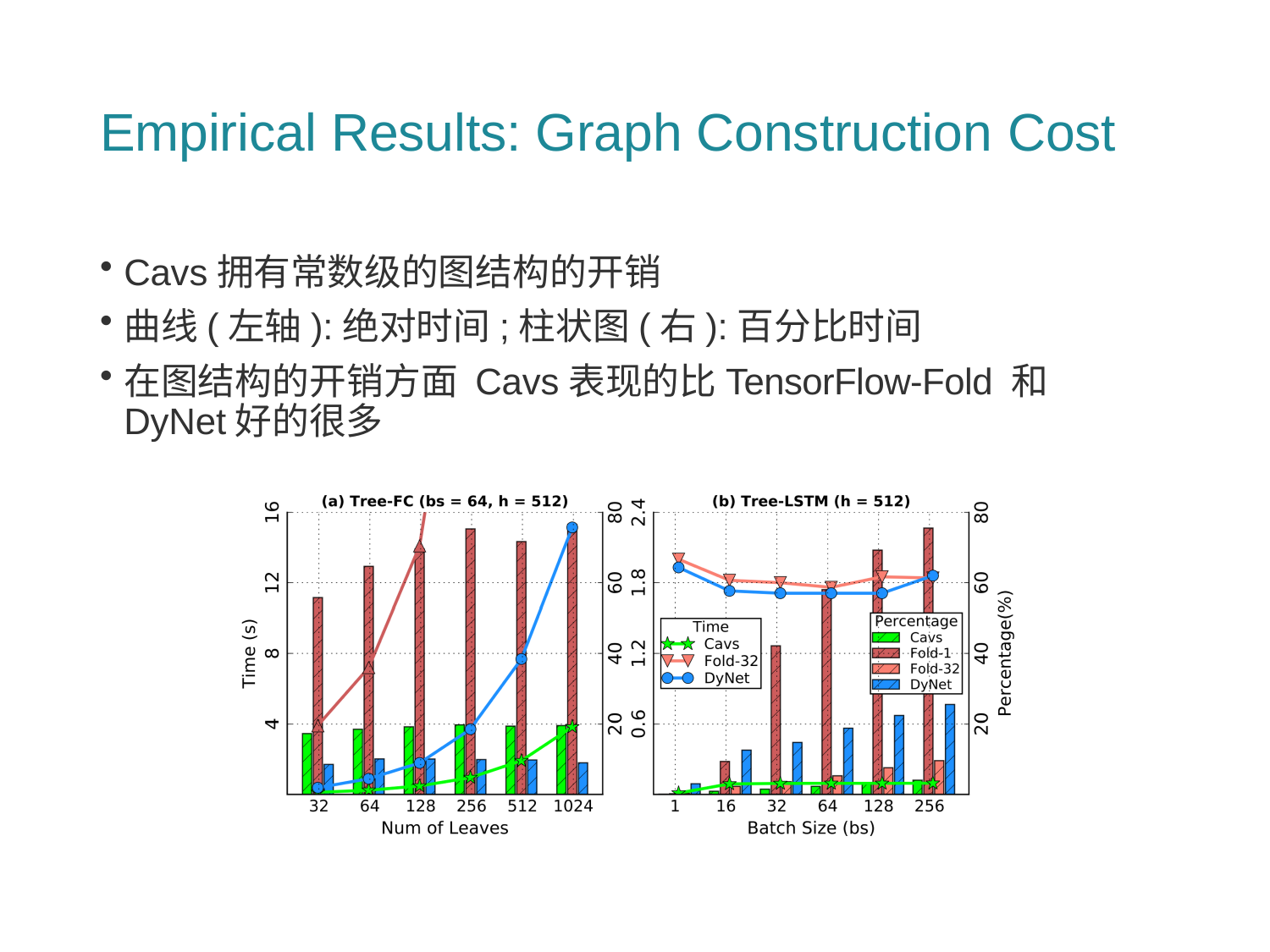

# Empirical Results: Graph Construction Cost
Cavs拥有常数级的图结构的开销
曲线(左轴):绝对时间;柱状图(右):百分比时间
在图结构的开销方面 Cavs表现的比TensorFlow-Fold 和DyNet好的很多